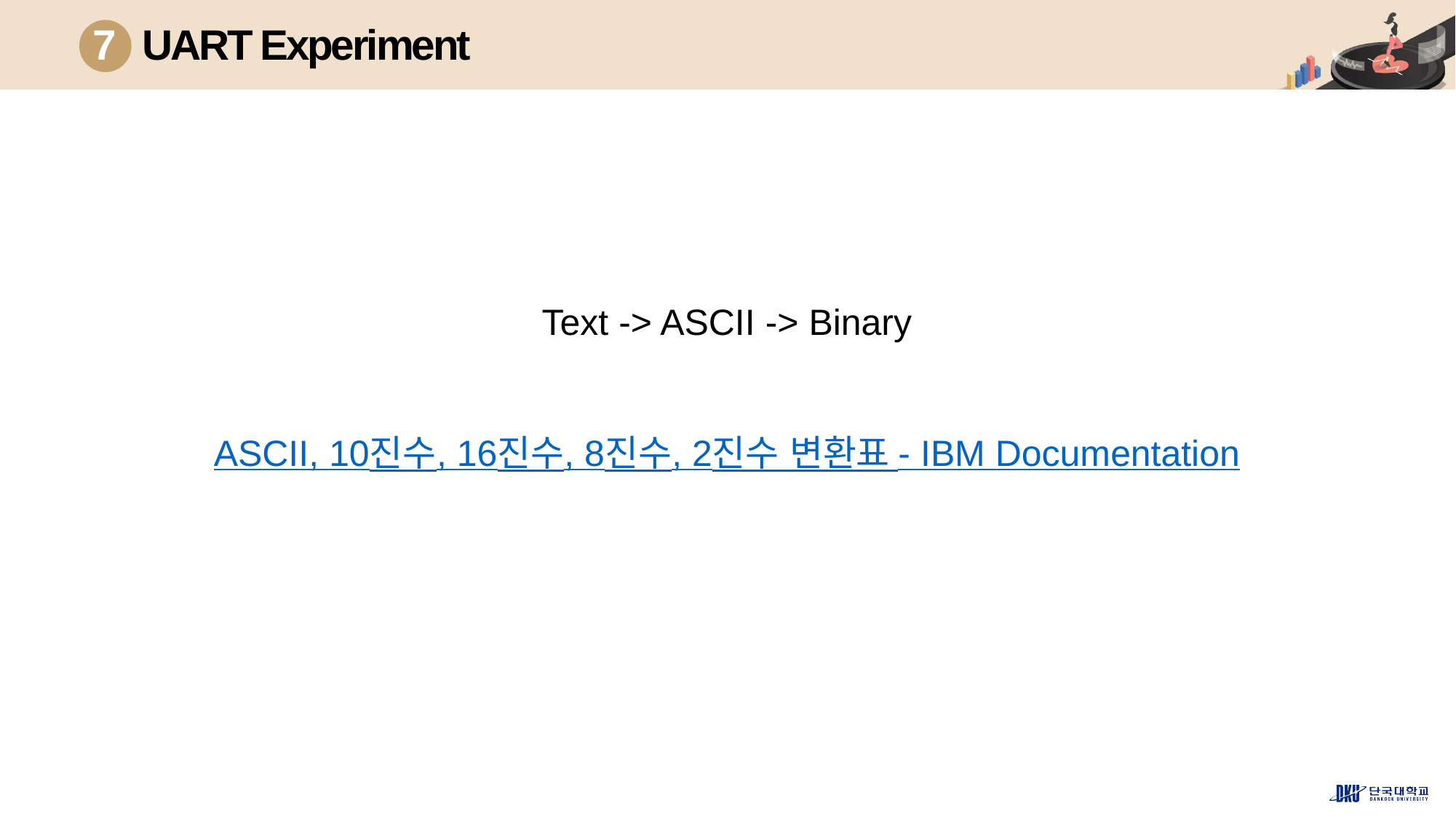

7

UART Experiment
Text -> ASCII -> Binary

ASCII, 10진수, 16진수, 8진수, 2진수 변환표 - IBM Documentation